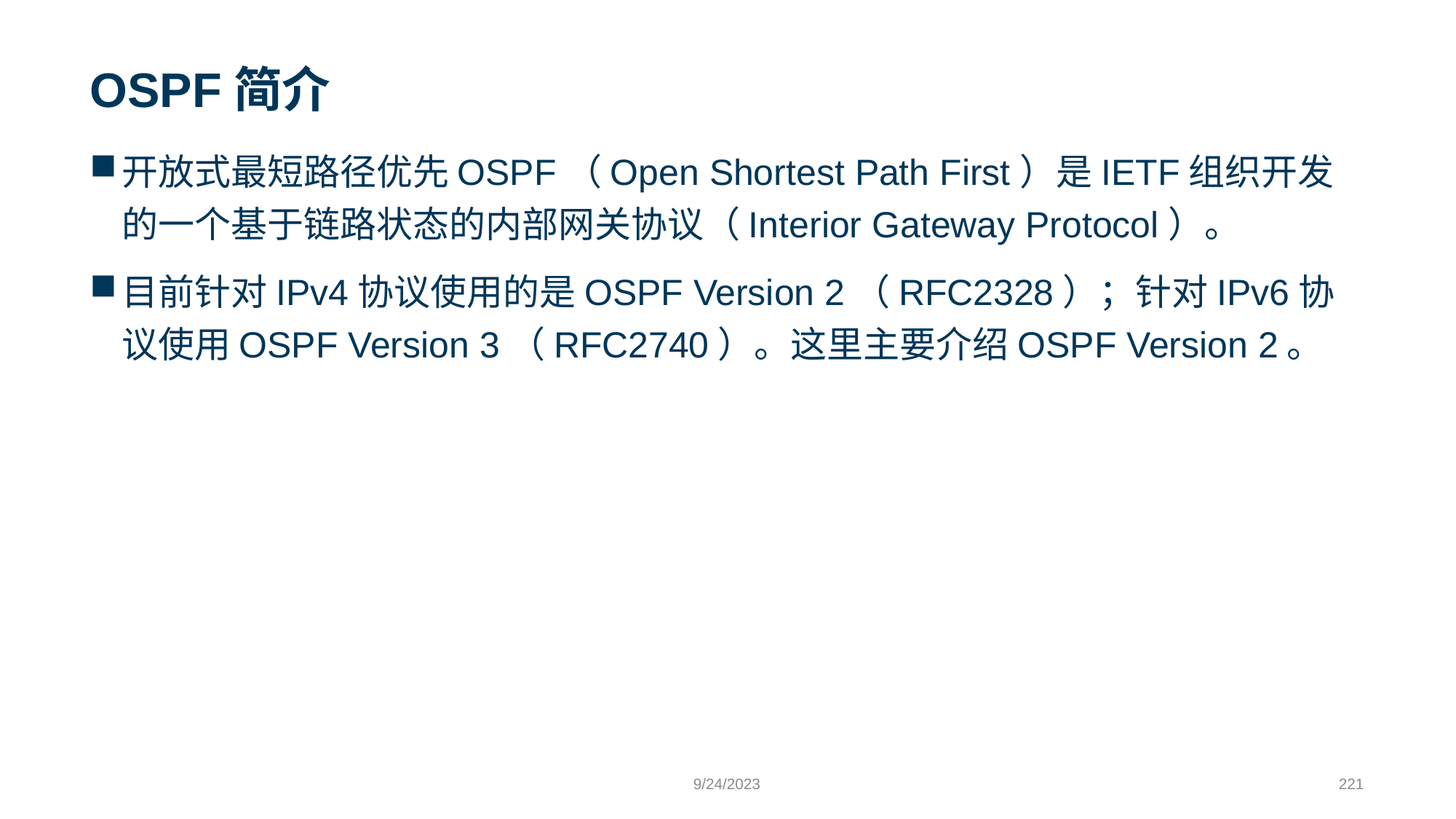

# OSPF简介
开放式最短路径优先OSPF（Open Shortest Path First）是IETF组织开发的一个基于链路状态的内部网关协议（Interior Gateway Protocol）。
目前针对IPv4协议使用的是OSPF Version 2（RFC2328）；针对IPv6协议使用OSPF Version 3（RFC2740）。这里主要介绍OSPF Version 2。

9/24/2023
221